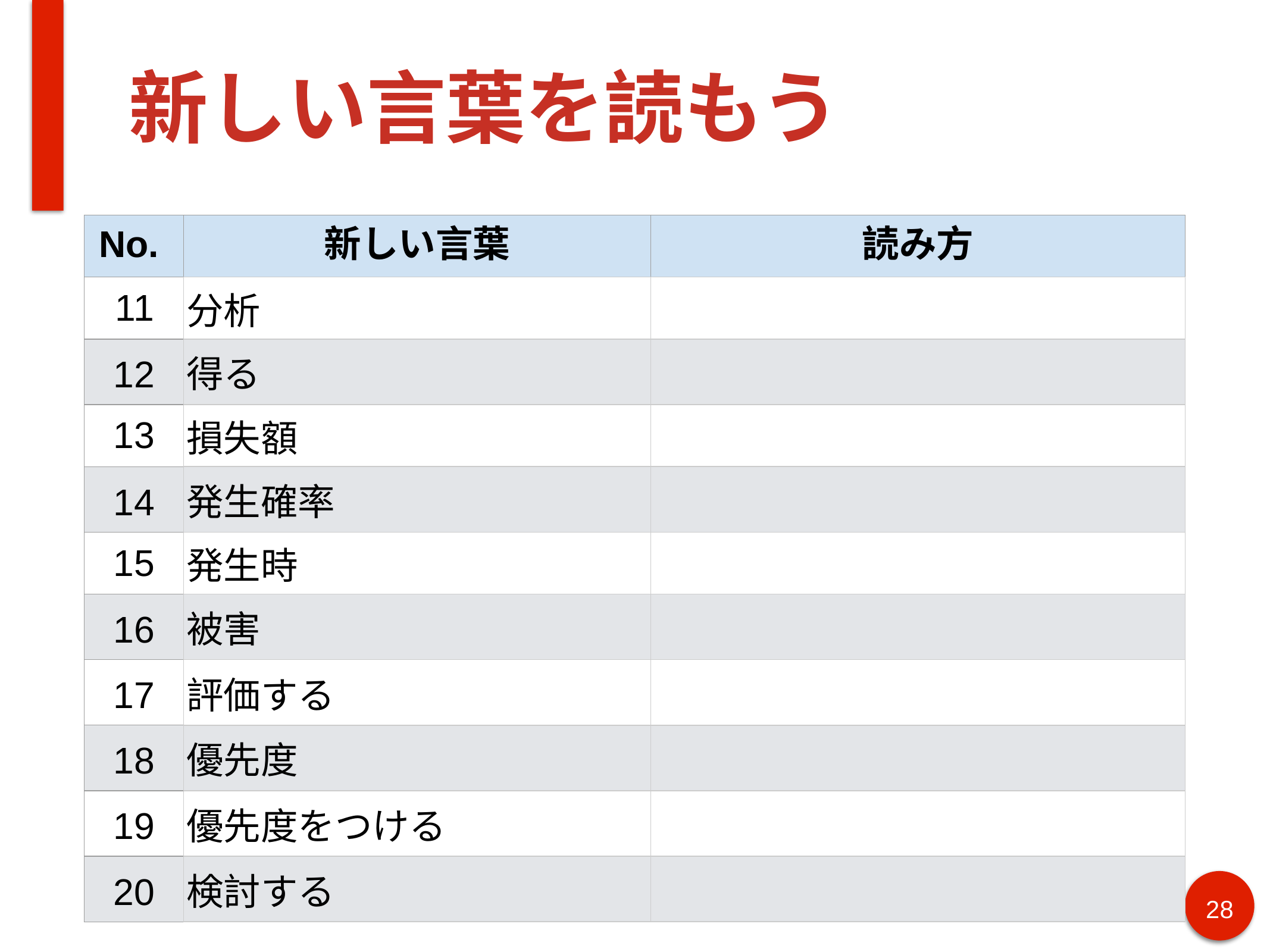

# 新しい言葉を読もう
| No. | 新しい言葉 | 読み方 |
| --- | --- | --- |
| 11 | 分析 |  |
| 12 | 得る |  |
| 13 | 損失額 |  |
| 14 | 発生確率 |  |
| 15 | 発生時 |  |
| 16 | 被害 |  |
| 17 | 評価する |  |
| 18 | 優先度 |  |
| 19 | 優先度をつける |  |
| 20 | 検討する |  |
28